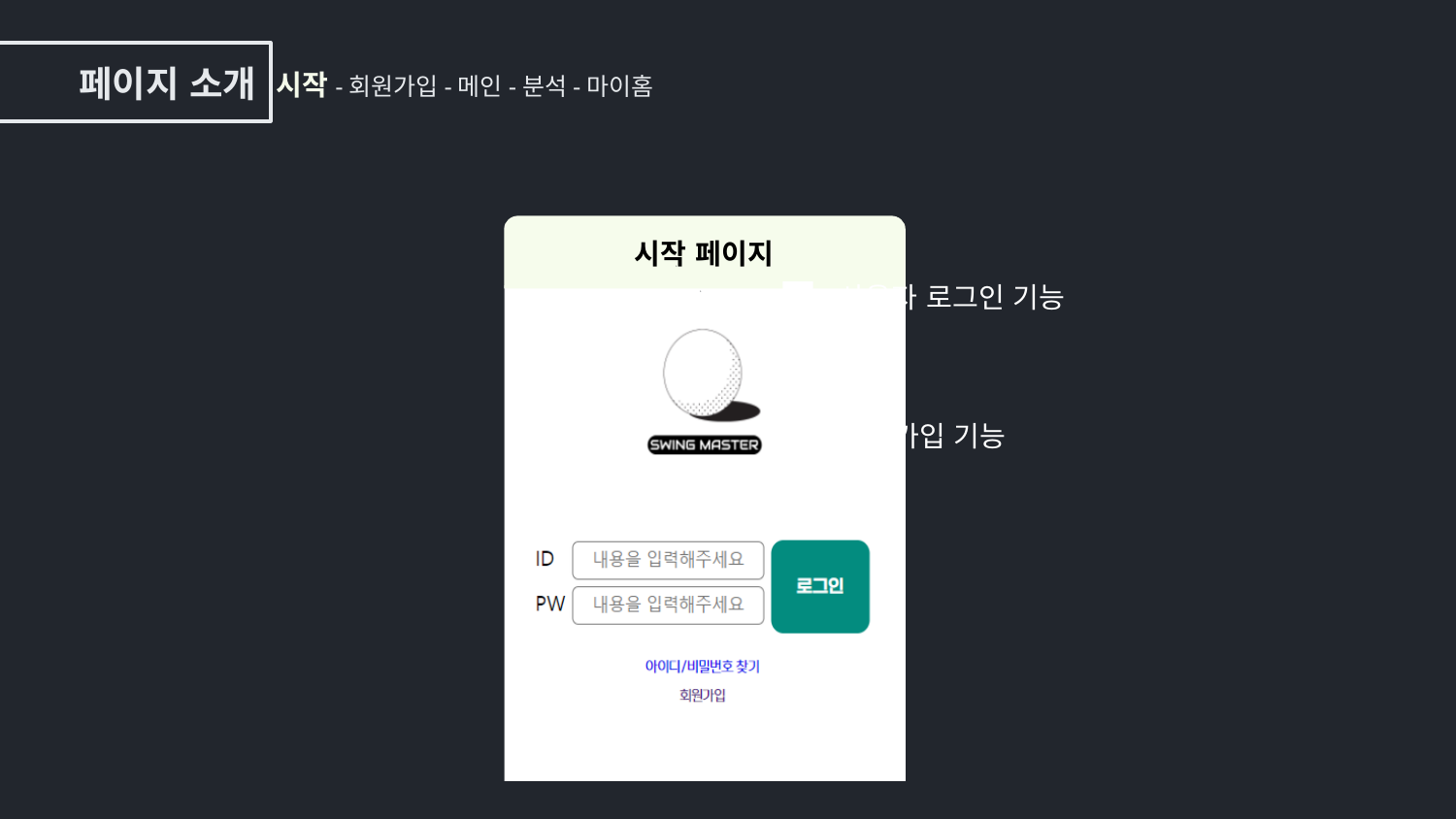

페이지 소개
시작-회원가입-메인-분석-마이홈

시작 페이지
1
1

사용자 로그인 기능

회원가입 기능